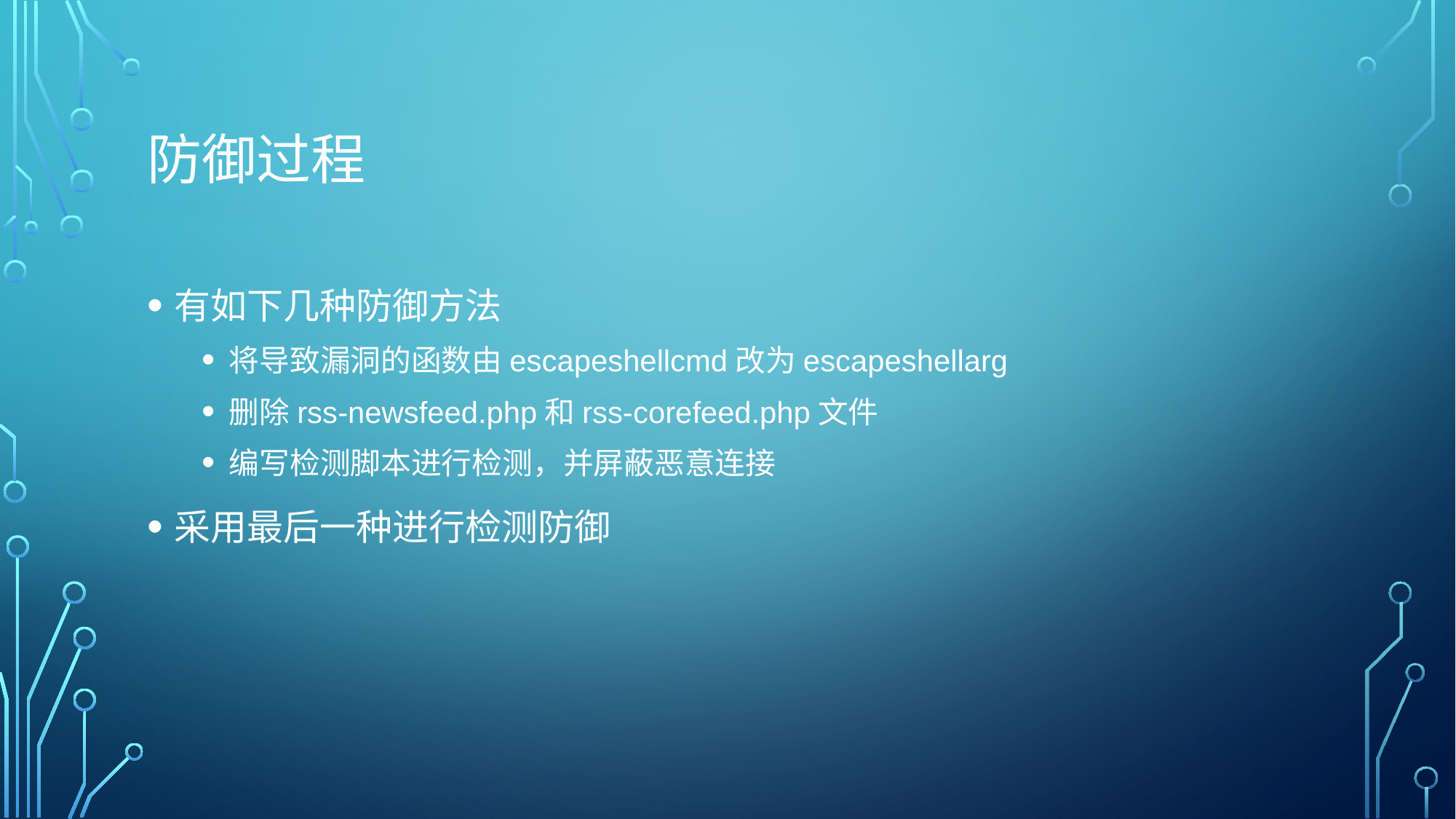

# 防御过程
有如下几种防御方法
将导致漏洞的函数由escapeshellcmd改为escapeshellarg
删除rss-newsfeed.php和rss-corefeed.php文件
编写检测脚本进行检测，并屏蔽恶意连接
采用最后一种进行检测防御